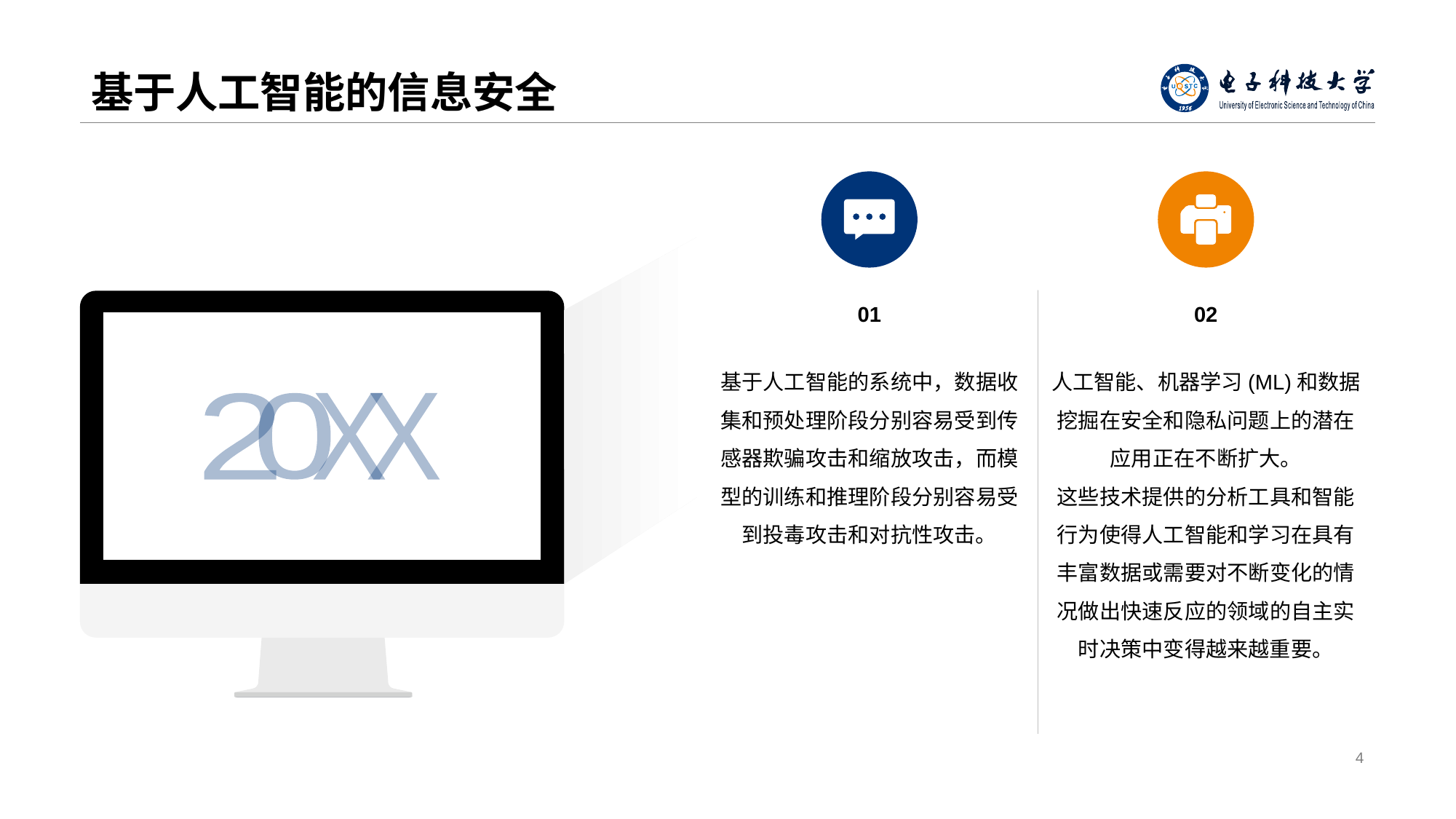

# 基于人工智能的信息安全

01
基于人工智能的系统中，数据收集和预处理阶段分别容易受到传感器欺骗攻击和缩放攻击，而模型的训练和推理阶段分别容易受到投毒攻击和对抗性攻击。
02
人工智能、机器学习(ML)和数据挖掘在安全和隐私问题上的潜在应用正在不断扩大。
这些技术提供的分析工具和智能行为使得人工智能和学习在具有丰富数据或需要对不断变化的情况做出快速反应的领域的自主实时决策中变得越来越重要。

2
0
X
X

4